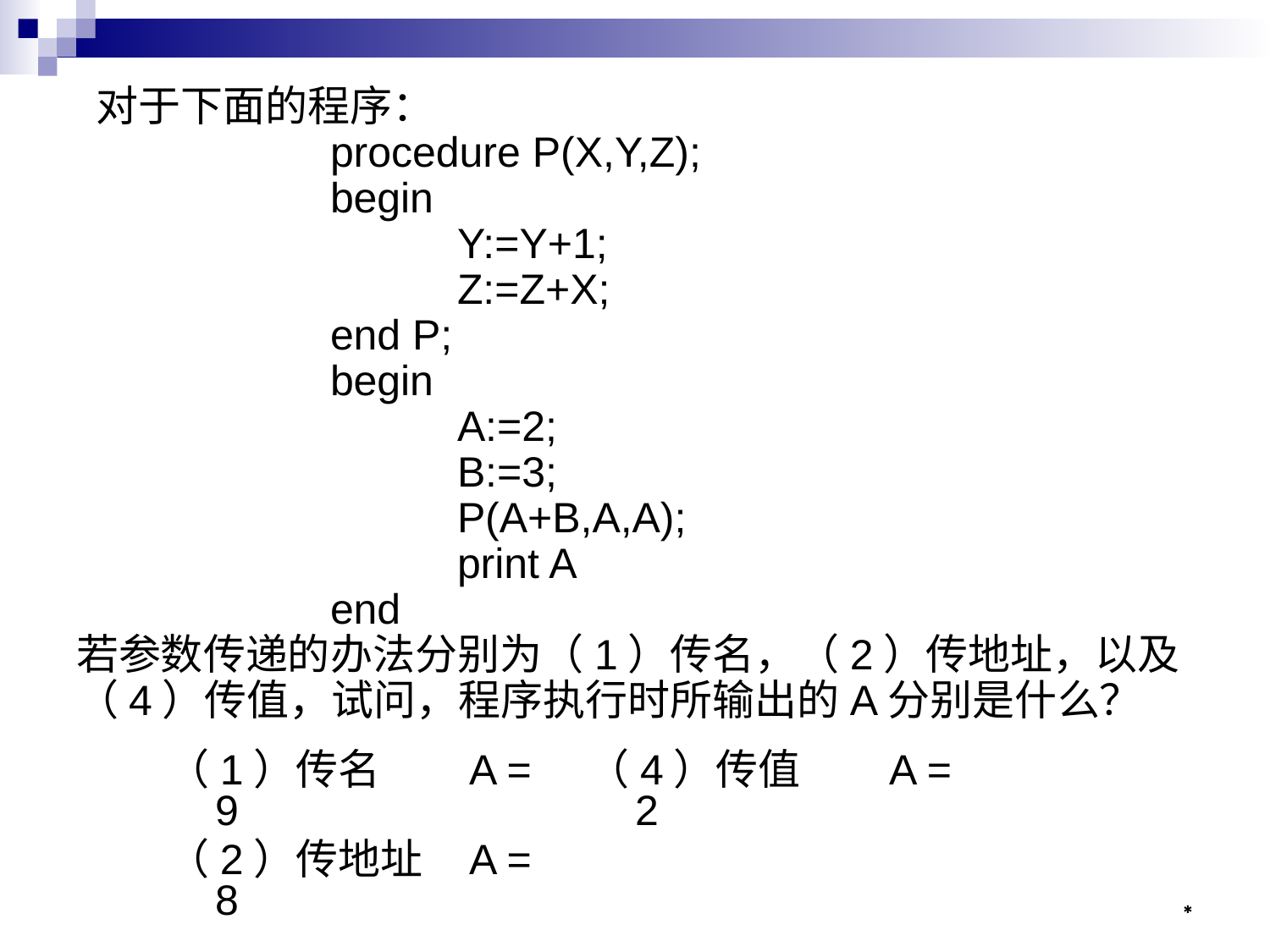

# 对于下面的程序： procedure P(X,Y,Z); begin Y:=Y+1; Z:=Z+X; end P; begin A:=2; B:=3; P(A+B,A,A); print A end 若参数传递的办法分别为（1）传名，（2）传地址，以及（4）传值，试问，程序执行时所输出的A分别是什么？
（1）传名	A = 9
（2）传地址	A = 8
（4）传值	A = 2
*